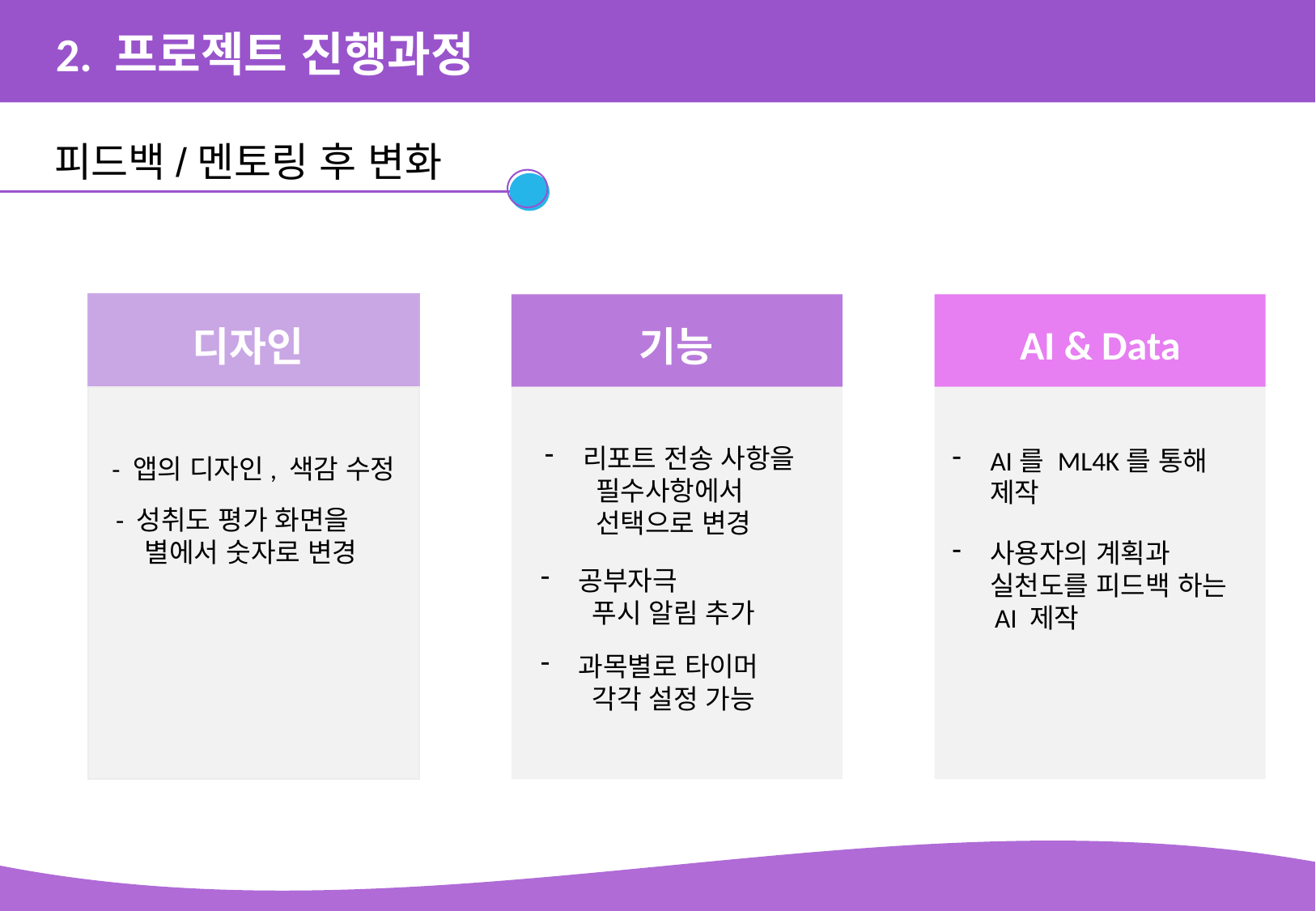

2. 프로젝트 진행과정

피드백/멘토링 후 변화

AI
기능
AI & Data
디자인
기능

리포트 전송 사항을
      필수사항에서
      선택으로 변경
AI를 ML4K를 통해 제작

사용자의 계획과 실천도를 피드백 하는
       AI 제작
- 앱의 디자인, 색감 수정
- 성취도 평가 화면을
   별에서 숫자로 변경
공부자극
      푸시 알림 추가

과목별로 타이머
      각각 설정 가능